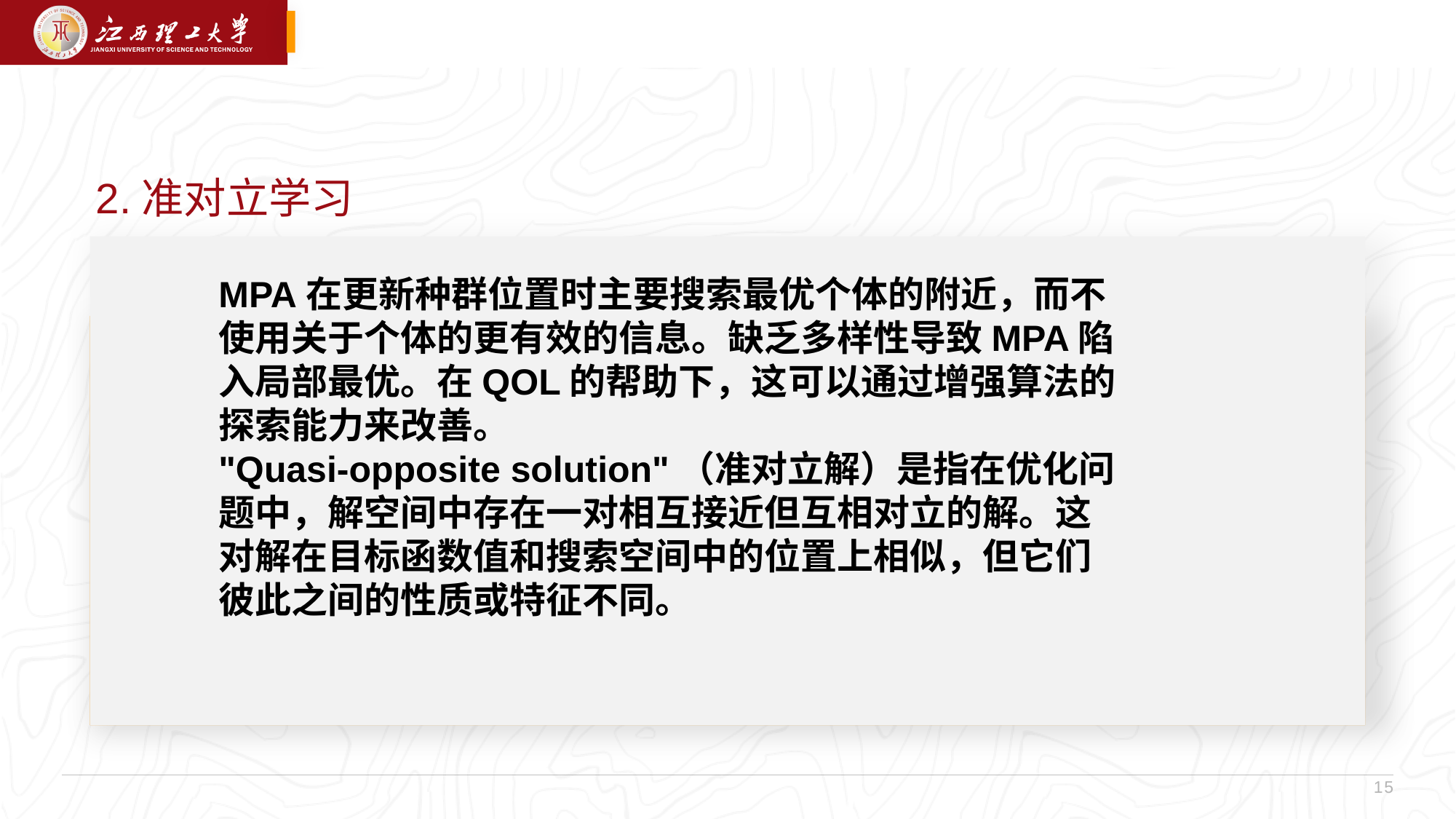

2.准对立学习

MPA在更新种群位置时主要搜索最优个体的附近，而不使用关于个体的更有效的信息。缺乏多样性导致MPA陷入局部最优。在QOL的帮助下，这可以通过增强算法的探索能力来改善。
"Quasi-opposite solution"（准对立解）是指在优化问题中，解空间中存在一对相互接近但互相对立的解。这对解在目标函数值和搜索空间中的位置上相似，但它们彼此之间的性质或特征不同。

   15